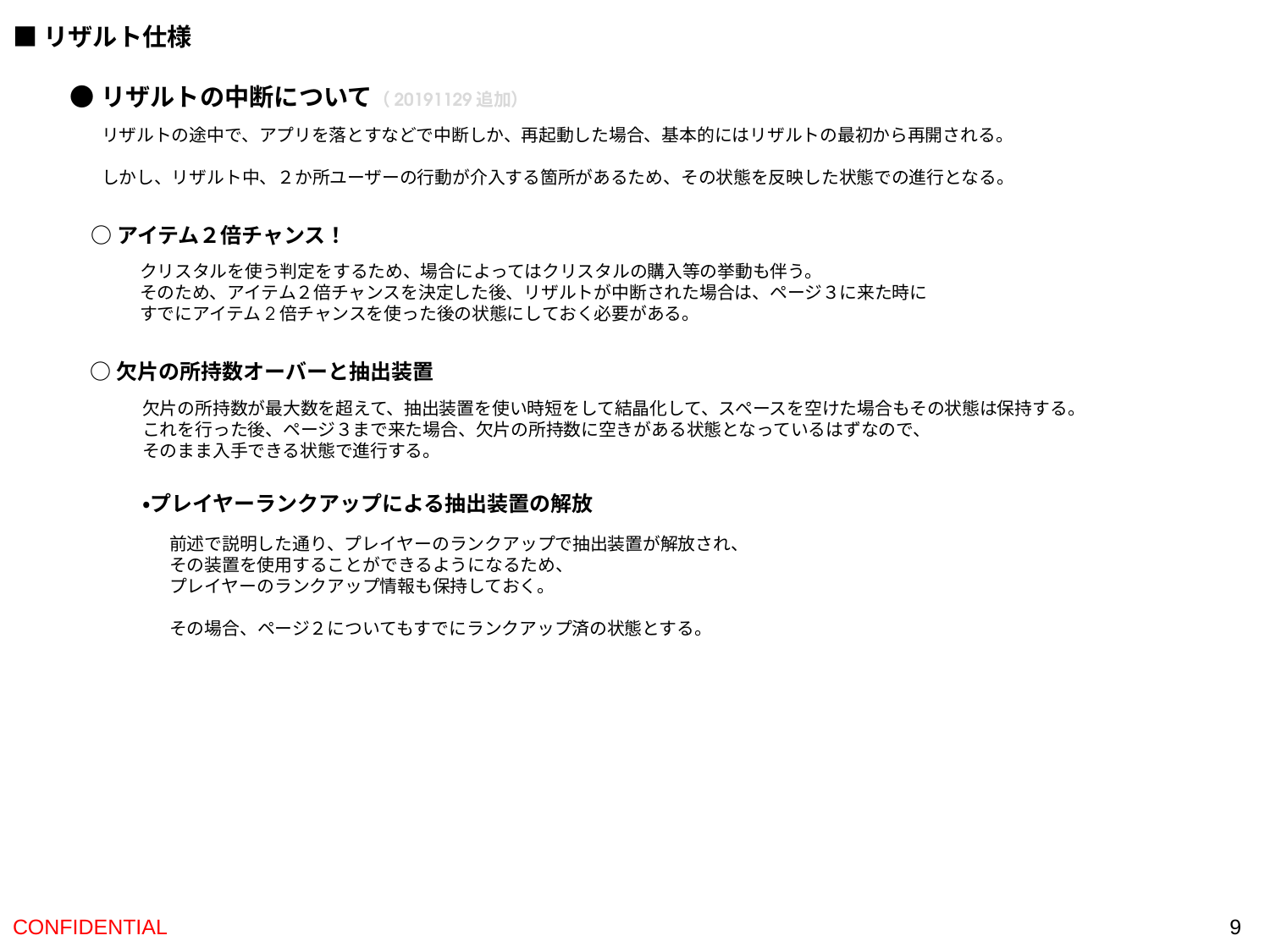

■リザルト仕様
●リザルトの中断について（20191129追加）
リザルトの途中で、アプリを落とすなどで中断しか、再起動した場合、基本的にはリザルトの最初から再開される。

しかし、リザルト中、２か所ユーザーの行動が介入する箇所があるため、その状態を反映した状態での進行となる。
○アイテム２倍チャンス！
クリスタルを使う判定をするため、場合によってはクリスタルの購入等の挙動も伴う。
そのため、アイテム２倍チャンスを決定した後、リザルトが中断された場合は、ページ３に来た時に
すでにアイテム2倍チャンスを使った後の状態にしておく必要がある。
○欠片の所持数オーバーと抽出装置
欠片の所持数が最大数を超えて、抽出装置を使い時短をして結晶化して、スペースを空けた場合もその状態は保持する。
これを行った後、ページ３まで来た場合、欠片の所持数に空きがある状態となっているはずなので、
そのまま入手できる状態で進行する。
・プレイヤーランクアップによる抽出装置の解放
前述で説明した通り、プレイヤーのランクアップで抽出装置が解放され、
その装置を使用することができるようになるため、
プレイヤーのランクアップ情報も保持しておく。

その場合、ページ２についてもすでにランクアップ済の状態とする。
9
CONFIDENTIAL